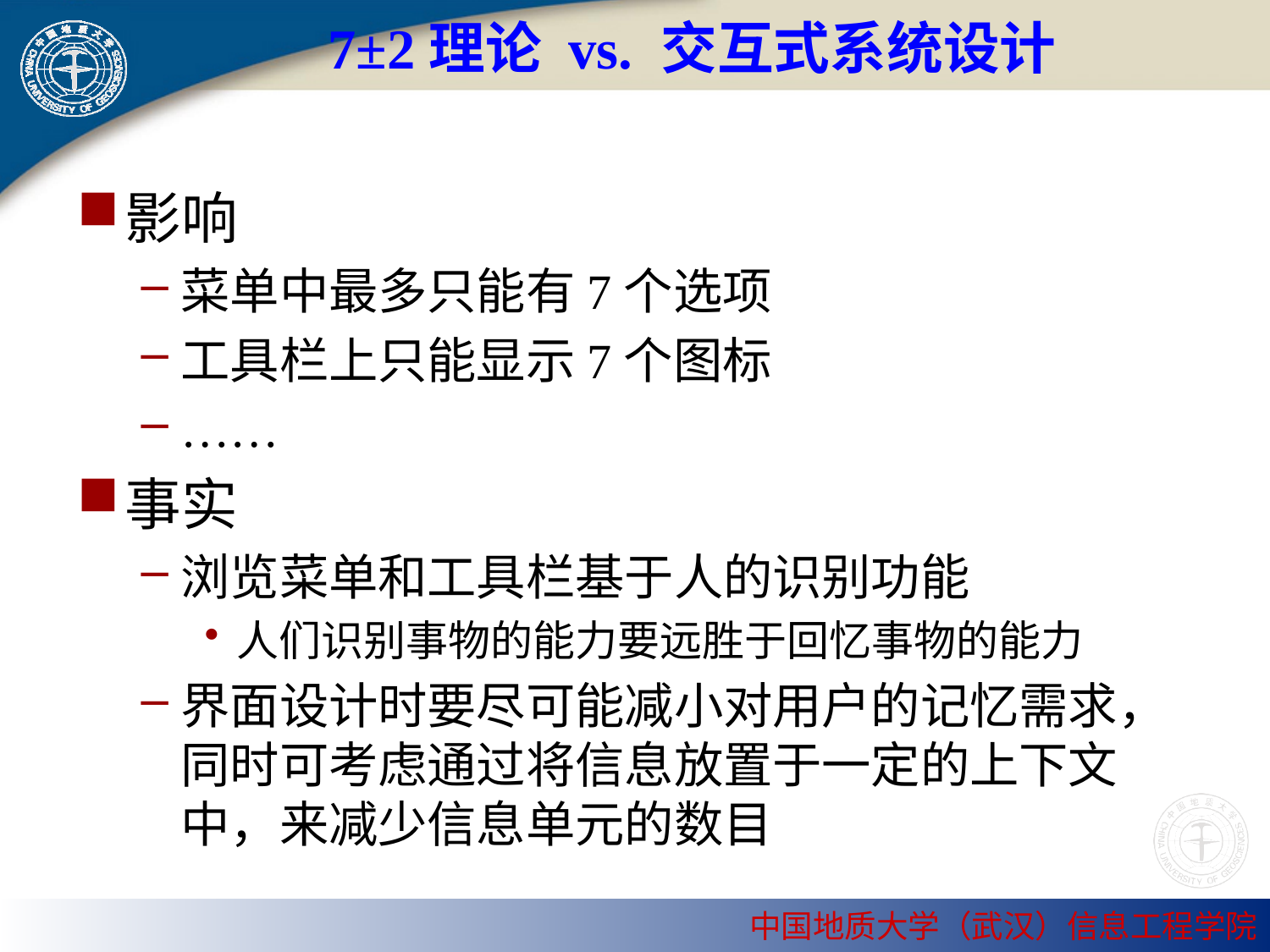

# 7±2理论 vs. 交互式系统设计
影响
菜单中最多只能有7个选项
工具栏上只能显示7个图标
……
事实
浏览菜单和工具栏基于人的识别功能
人们识别事物的能力要远胜于回忆事物的能力
界面设计时要尽可能减小对用户的记忆需求，同时可考虑通过将信息放置于一定的上下文中，来减少信息单元的数目